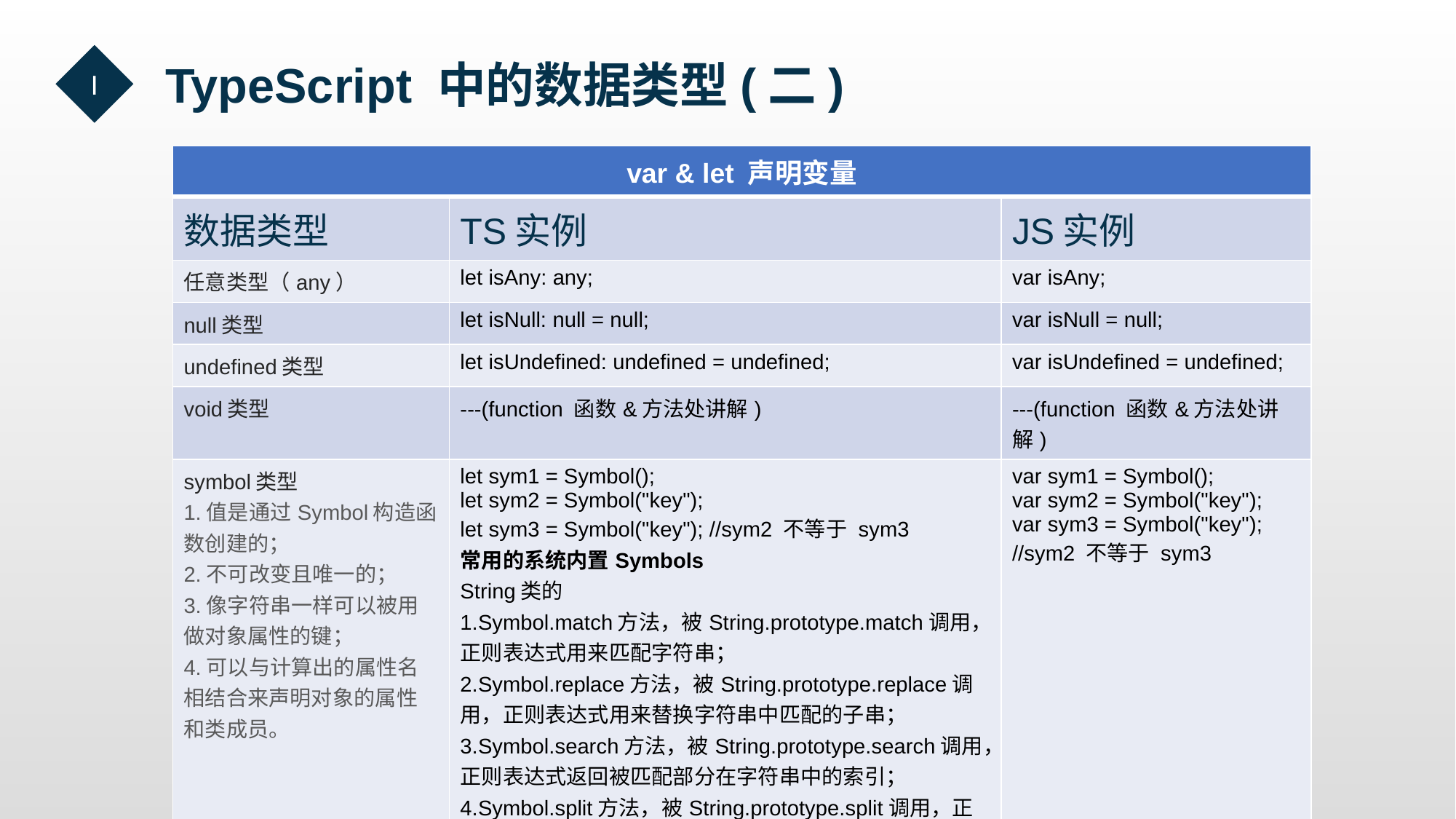

I
  TypeScript 中的数据类型(二)
| var & let 声明变量 |  |  |
| --- | --- | --- |
| 数据类型 | TS实例 | JS实例 |
| 任意类型（any） | let isAny: any; | var isAny; |
| null类型 | let isNull: null = null; | var isNull = null; |
| undefined类型 | let isUndefined: undefined = undefined; | var isUndefined = undefined; |
| void类型 | ---(function 函数&方法处讲解) | ---(function 函数&方法处讲解) |
| symbol类型 1.值是通过Symbol构造函数创建的； 2.不可改变且唯一的； 3.像字符串一样可以被用做对象属性的键； 4.可以与计算出的属性名相结合来声明对象的属性和类成员。 | let sym1 = Symbol(); let sym2 = Symbol("key"); let sym3 = Symbol("key"); //sym2 不等于 sym3 常用的系统内置Symbols String类的 1.Symbol.match方法，被String.prototype.match调用，正则表达式用来匹配字符串； 2.Symbol.replace方法，被String.prototype.replace调用，正则表达式用来替换字符串中匹配的子串；3.Symbol.search方法，被String.prototype.search调用，正则表达式返回被匹配部分在字符串中的索引； 4.Symbol.split方法，被String.prototype.split调用，正则表达式来用分割字符串； … | var sym1 = Symbol(); var sym2 = Symbol("key"); var sym3 = Symbol("key"); //sym2 不等于 sym3 |